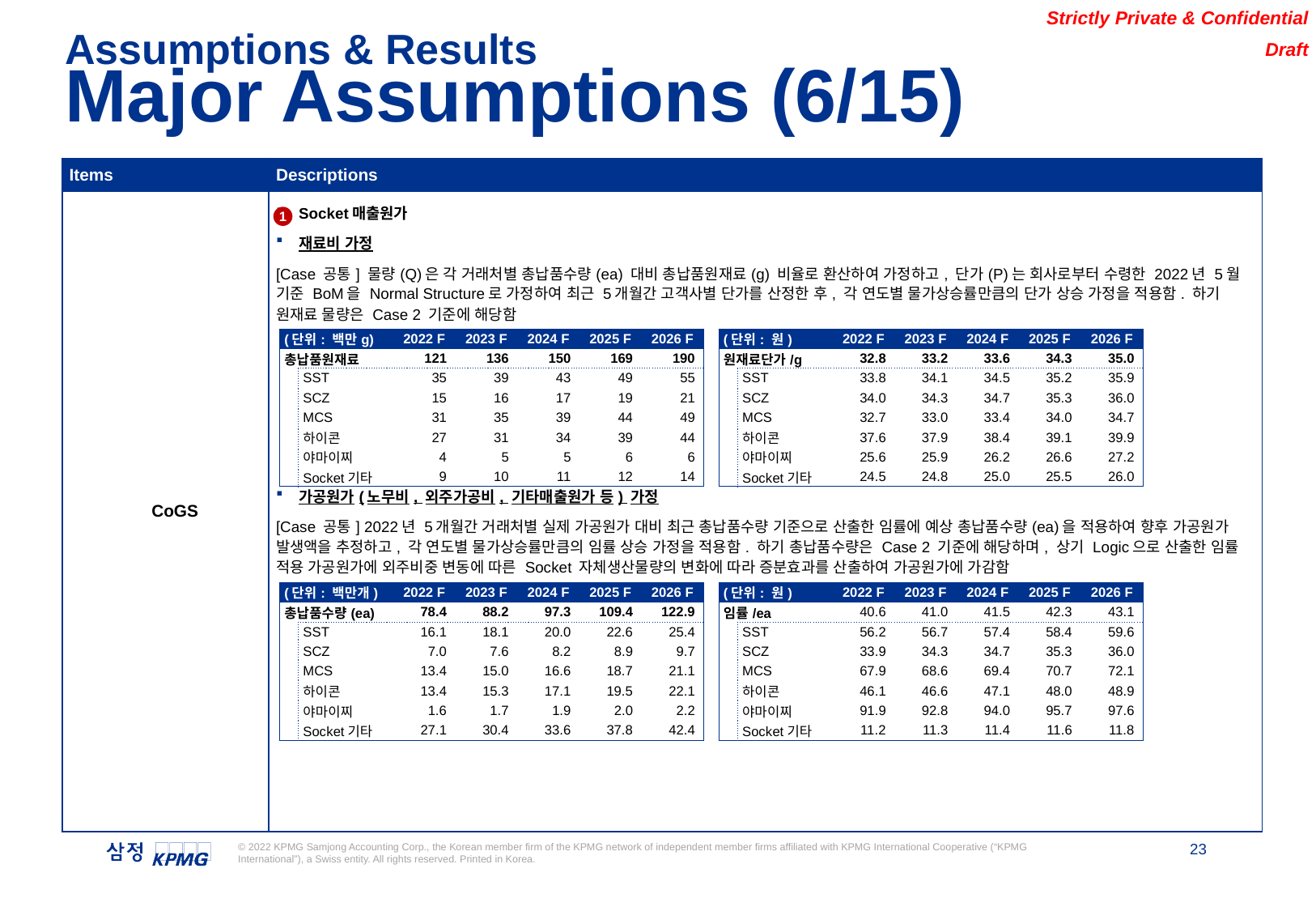

Assumptions & Results
Major Assumptions (6/15)
| Items | Descriptions |
| --- | --- |
| CoGS | Socket매출원가 재료비 가정 [Case 공통] 물량(Q)은 각 거래처별 총납품수량(ea) 대비 총납품원재료(g) 비율로 환산하여 가정하고, 단가(P)는 회사로부터 수령한 2022년 5월 기준 BoM을 Normal Structure로 가정하여 최근 5개월간 고객사별 단가를 산정한 후, 각 연도별 물가상승률만큼의 단가 상승 가정을 적용함. 하기 원재료 물량은 Case 2 기준에 해당함 가공원가(노무비, 외주가공비, 기타매출원가 등) 가정 [Case 공통] 2022년 5개월간 거래처별 실제 가공원가 대비 최근 총납품수량 기준으로 산출한 임률에 예상 총납품수량(ea)을 적용하여 향후 가공원가 발생액을 추정하고, 각 연도별 물가상승률만큼의 임률 상승 가정을 적용함. 하기 총납품수량은 Case 2 기준에 해당하며, 상기 Logic으로 산출한 임률 적용 가공원가에 외주비중 변동에 따른 Socket 자체생산물량의 변화에 따라 증분효과를 산출하여 가공원가에 가감함 |
1
| (단위: 백만g) |  | 2022 F | 2023 F | 2024 F | 2025 F | 2026 F |
| --- | --- | --- | --- | --- | --- | --- |
| 총납품원재료 |  | 121 | 136 | 150 | 169 | 190 |
|  | SST | 35 | 39 | 43 | 49 | 55 |
|  | SCZ | 15 | 16 | 17 | 19 | 21 |
|  | MCS | 31 | 35 | 39 | 44 | 49 |
|  | 하이콘 | 27 | 31 | 34 | 39 | 44 |
|  | 야마이찌 | 4 | 5 | 5 | 6 | 6 |
|  | Socket기타 | 9 | 10 | 11 | 12 | 14 |
| (단위: 원) |  | 2022 F | 2023 F | 2024 F | 2025 F | 2026 F |
| --- | --- | --- | --- | --- | --- | --- |
| 원재료단가/g |  | 32.8 | 33.2 | 33.6 | 34.3 | 35.0 |
|  | SST | 33.8 | 34.1 | 34.5 | 35.2 | 35.9 |
|  | SCZ | 34.0 | 34.3 | 34.7 | 35.3 | 36.0 |
|  | MCS | 32.7 | 33.0 | 33.4 | 34.0 | 34.7 |
|  | 하이콘 | 37.6 | 37.9 | 38.4 | 39.1 | 39.9 |
|  | 야마이찌 | 25.6 | 25.9 | 26.2 | 26.6 | 27.2 |
|  | Socket기타 | 24.5 | 24.8 | 25.0 | 25.5 | 26.0 |
| (단위: 백만개) |  | 2022 F | 2023 F | 2024 F | 2025 F | 2026 F |
| --- | --- | --- | --- | --- | --- | --- |
| 총납품수량(ea) |  | 78.4 | 88.2 | 97.3 | 109.4 | 122.9 |
|  | SST | 16.1 | 18.1 | 20.0 | 22.6 | 25.4 |
|  | SCZ | 7.0 | 7.6 | 8.2 | 8.9 | 9.7 |
|  | MCS | 13.4 | 15.0 | 16.6 | 18.7 | 21.1 |
|  | 하이콘 | 13.4 | 15.3 | 17.1 | 19.5 | 22.1 |
|  | 야마이찌 | 1.6 | 1.7 | 1.9 | 2.0 | 2.2 |
|  | Socket기타 | 27.1 | 30.4 | 33.6 | 37.8 | 42.4 |
| (단위: 원) |  | 2022 F | 2023 F | 2024 F | 2025 F | 2026 F |
| --- | --- | --- | --- | --- | --- | --- |
| 임률/ea |  | 40.6 | 41.0 | 41.5 | 42.3 | 43.1 |
|  | SST | 56.2 | 56.7 | 57.4 | 58.4 | 59.6 |
|  | SCZ | 33.9 | 34.3 | 34.7 | 35.3 | 36.0 |
|  | MCS | 67.9 | 68.6 | 69.4 | 70.7 | 72.1 |
|  | 하이콘 | 46.1 | 46.6 | 47.1 | 48.0 | 48.9 |
|  | 야마이찌 | 91.9 | 92.8 | 94.0 | 95.7 | 97.6 |
|  | Socket기타 | 11.2 | 11.3 | 11.4 | 11.6 | 11.8 |